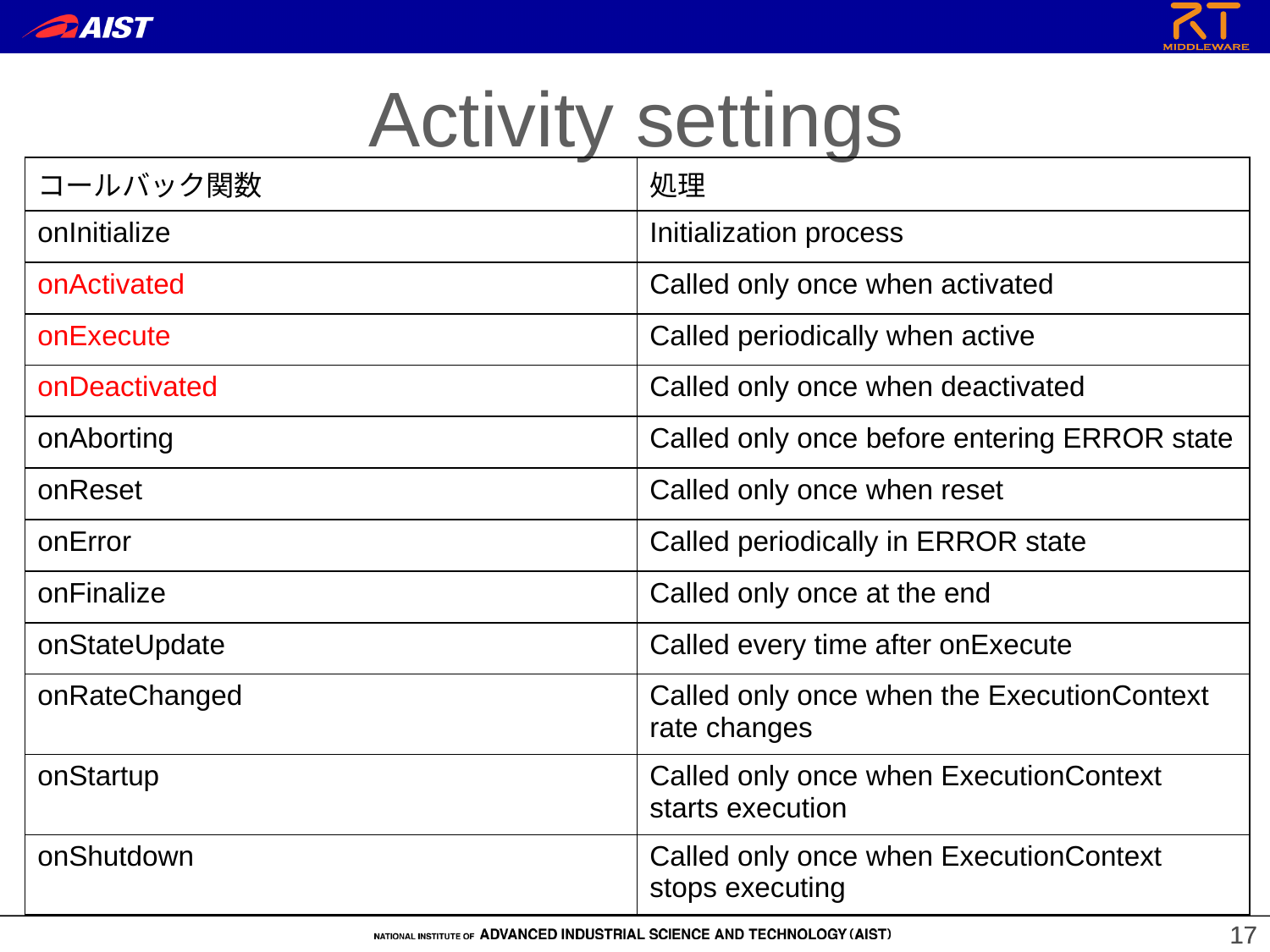

Activity settings
| コールバック関数 | 処理 |
| --- | --- |
| onInitialize | Initialization process |
| onActivated | Called only once when activated |
| onExecute | Called periodically when active |
| onDeactivated | Called only once when deactivated |
| onAborting | Called only once before entering ERROR state |
| onReset | Called only once when reset |
| onError | Called periodically in ERROR state |
| onFinalize | Called only once at the end |
| onStateUpdate | Called every time after onExecute |
| onRateChanged | Called only once when the ExecutionContext rate changes |
| onStartup | Called only once when ExecutionContext starts execution |
| onShutdown | Called only once when ExecutionContext stops executing |
17
17